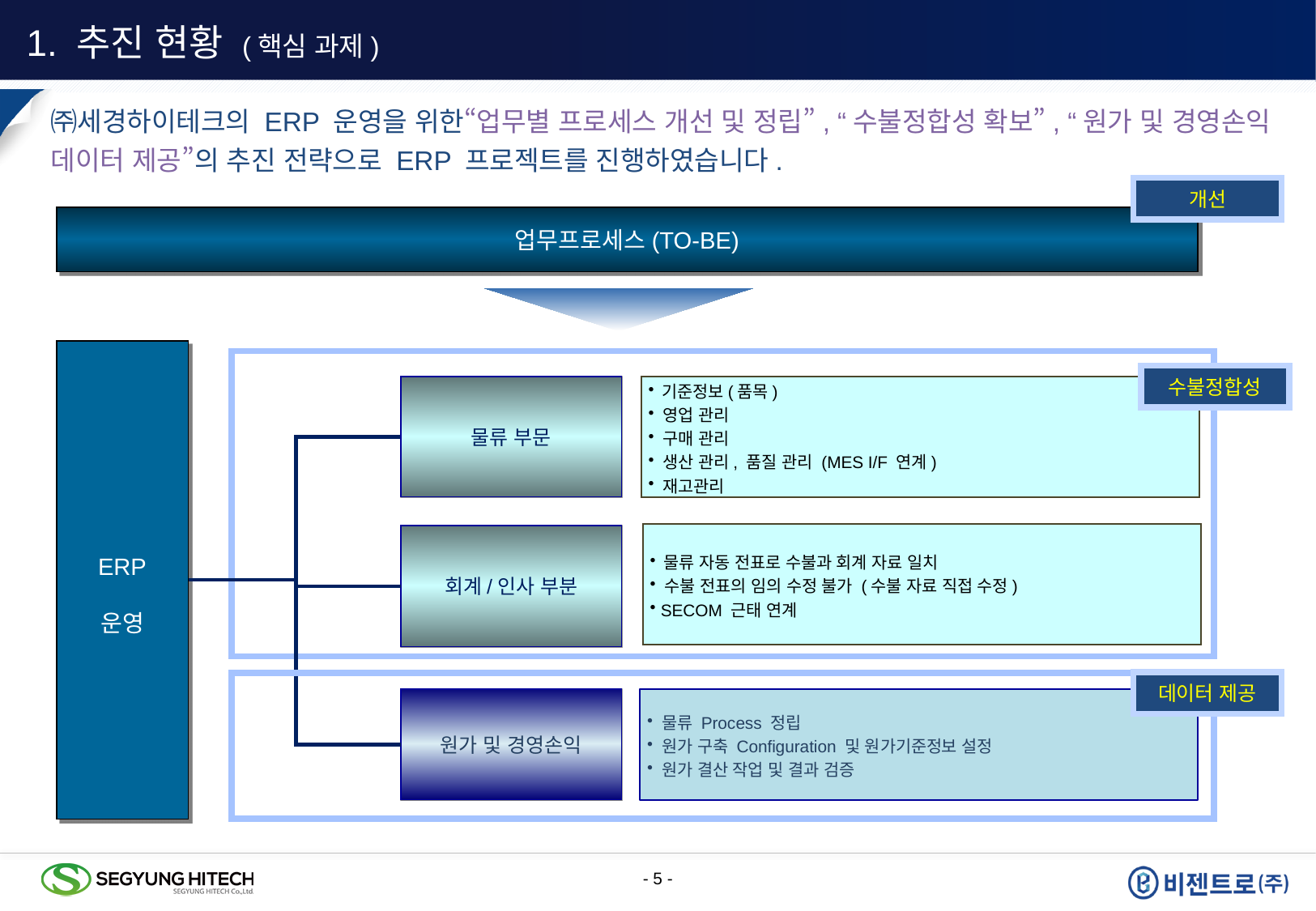

1. 추진 현황 (핵심 과제)
㈜세경하이테크의 ERP 운영을 위한“업무별 프로세스 개선 및 정립”, “수불정합성 확보”, “원가 및 경영손익 데이터 제공”의 추진 전략으로 ERP 프로젝트를 진행하였습니다.
개선
업무프로세스(TO-BE)

ERP
운영

수불정합성
물류 부문
 기준정보(품목)
 영업 관리
 구매 관리
 생산 관리, 품질 관리 (MES I/F 연계)
 재고관리
 물류 자동 전표로 수불과 회계 자료 일치
 수불 전표의 임의 수정 불가 (수불 자료 직접 수정)
 SECOM 근태 연계
회계/인사 부분
데이터 제공

원가 및 경영손익
 물류 Process 정립
 원가 구축 Configuration 및 원가기준정보 설정
 원가 결산 작업 및 결과 검증